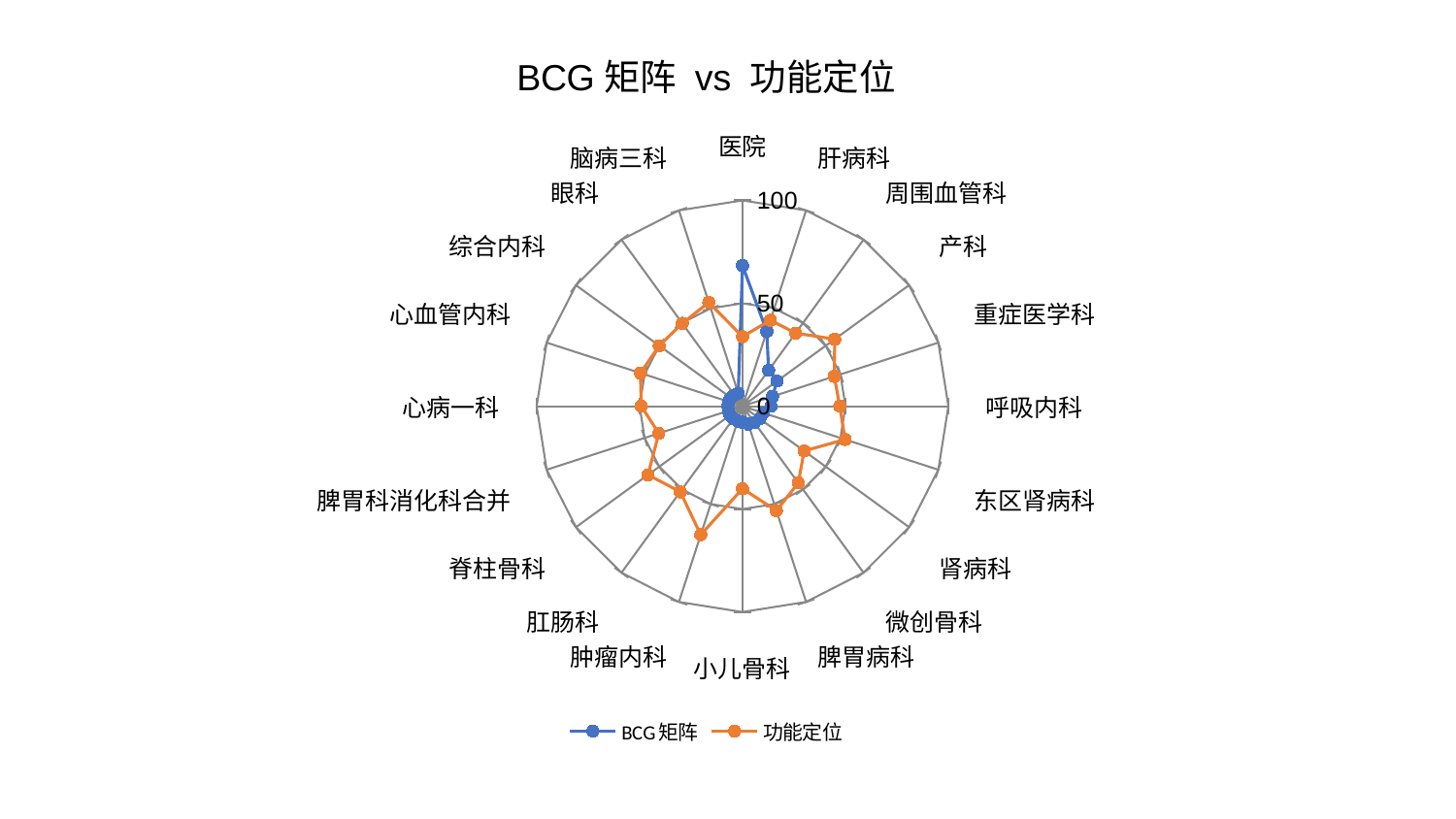

### Chart: BCG矩阵 vs 功能定位

| Category | BCG矩阵 | 功能定位 |
|---|---|---|
| 医院 | 68.3491336680153 | 33.80257317608335 |
| 肝病科 | 38.20120946980353 | 43.924566417152874 |
| 周围血管科 | 21.57623660356813 | 43.90382458223742 |
| 产科 | 20.716434724084987 | 55.37065440147561 |
| 重症医学科 | 15.34298919296237 | 46.88987071122192 |
| 呼吸内科 | 13.854645918309934 | 47.256054618528395 |
| 东区肾病科 | 10.670645318897034 | 52.38519069980168 |
| 肾病科 | 10.412311240633356 | 37.031883253305054 |
| 微创骨科 | 9.839673051517657 | 46.108511347514856 |
| 脾胃病科 | 9.20097843484877 | 53.37450431354473 |
| 小儿骨科 | 7.829311033413643 | 40.09828455474563 |
| 肿瘤内科 | 7.651822274336052 | 65.68948085730007 |
| 肛肠科 | 7.558735986413489 | 51.41793842229576 |
| 脊柱骨科 | 7.454791221962459 | 56.74981493641563 |
| 脾胃科消化科合并 | 7.218764726610078 | 42.75681958001073 |
| 心病一科 | 7.146927147890625 | 49.16465586331476 |
| 心血管内科 | 7.054109032086023 | 52.15111406879959 |
| 综合内科 | 6.996188892433071 | 50.00536069172815 |
| 眼科 | 6.675270054178308 | 49.74048841918879 |
| 脑病三科 | 6.639568904437853 | 53.0392964784573 |
79